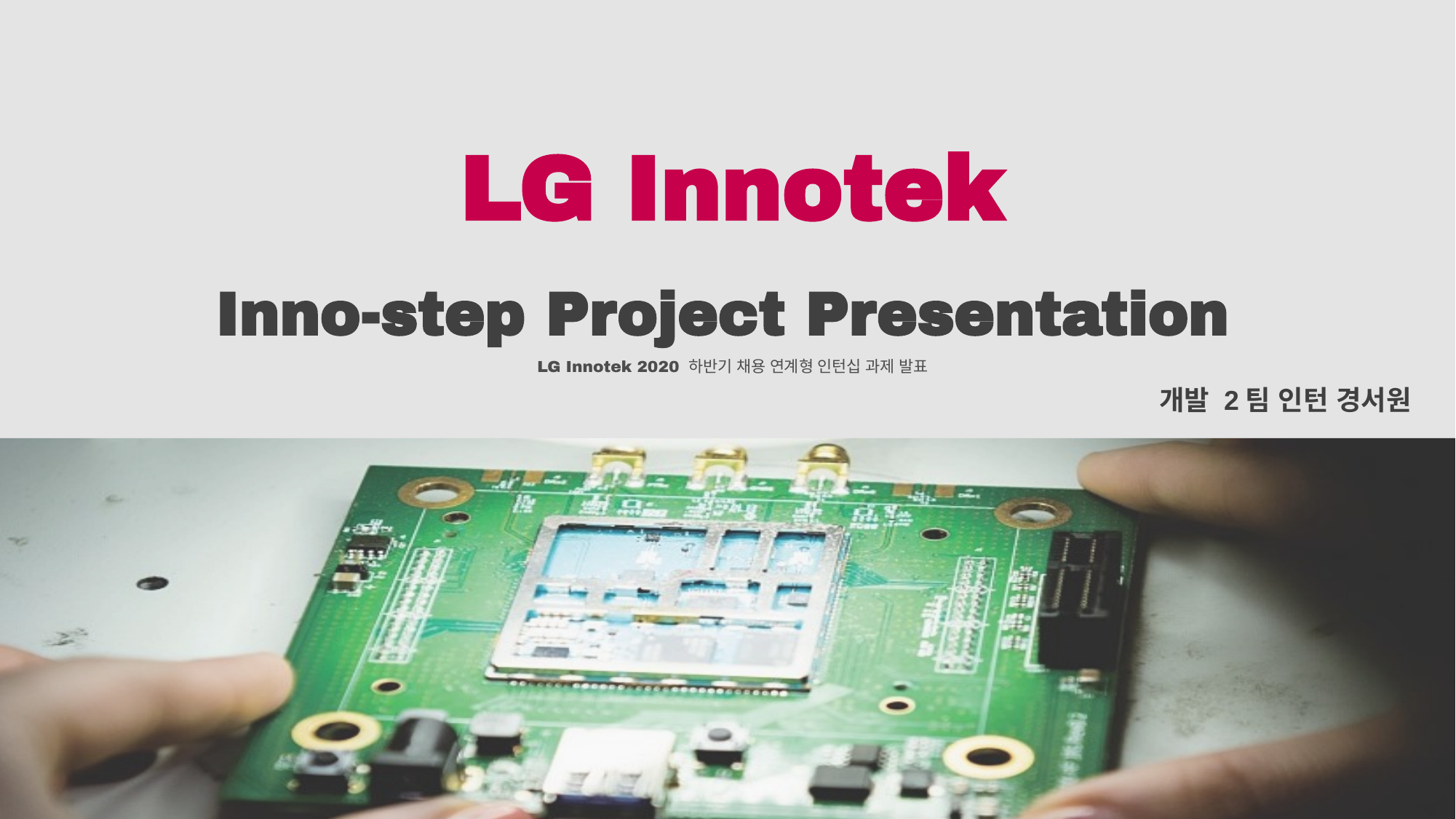

LG Innotek
Inno-step Project Presentation
LG Innotek 2020 하반기 채용 연계형 인턴십 과제 발표
개발 2팀 인턴 경서원